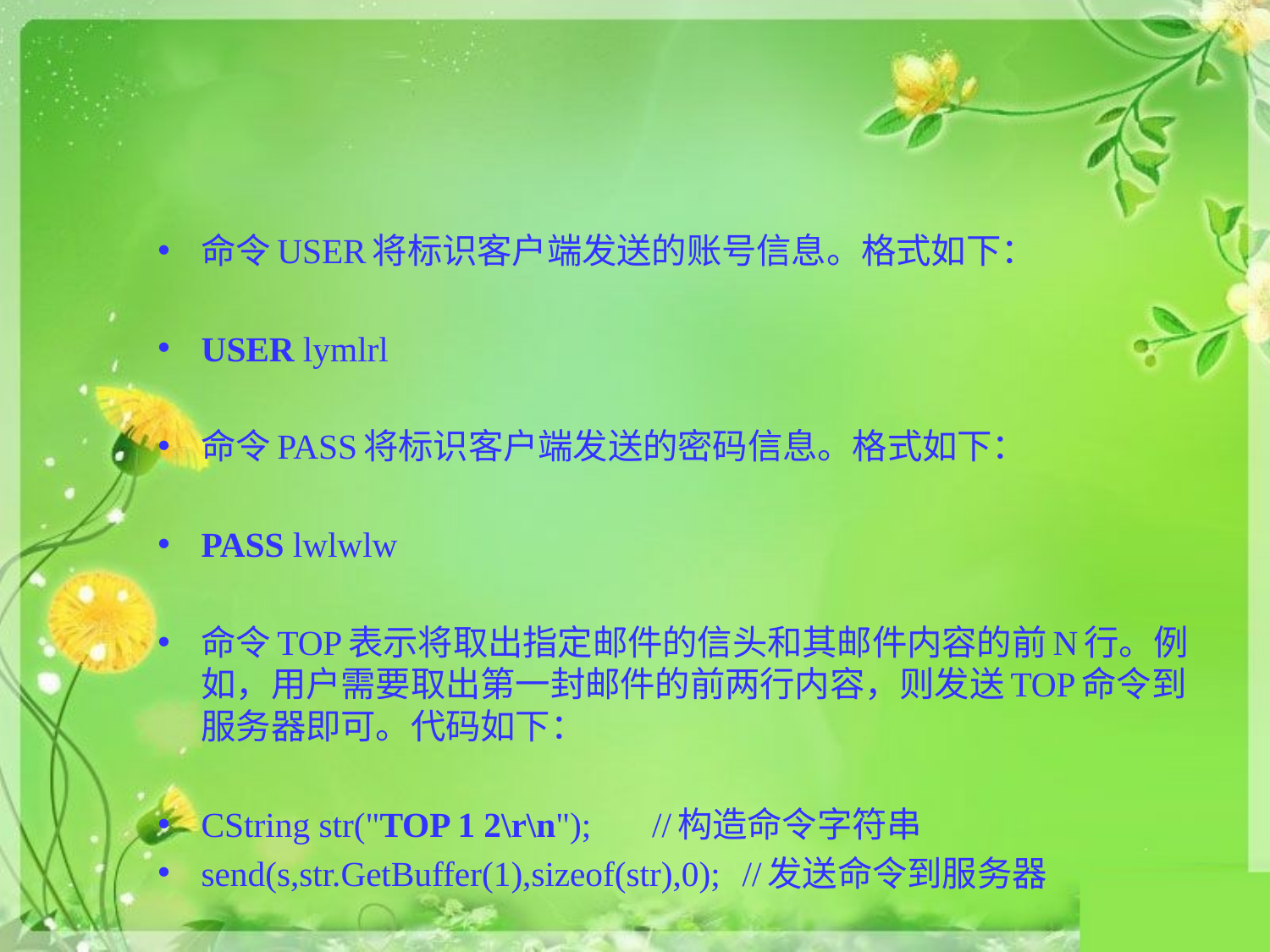

#
命令USER将标识客户端发送的账号信息。格式如下：

USER lymlrl

命令PASS将标识客户端发送的密码信息。格式如下：

PASS lwlwlw

命令TOP表示将取出指定邮件的信头和其邮件内容的前N行。例如，用户需要取出第一封邮件的前两行内容，则发送TOP命令到服务器即可。代码如下：

CString str("TOP 1 2\r\n");					//构造命令字符串
send(s,str.GetBuffer(1),sizeof(str),0);	//发送命令到服务器